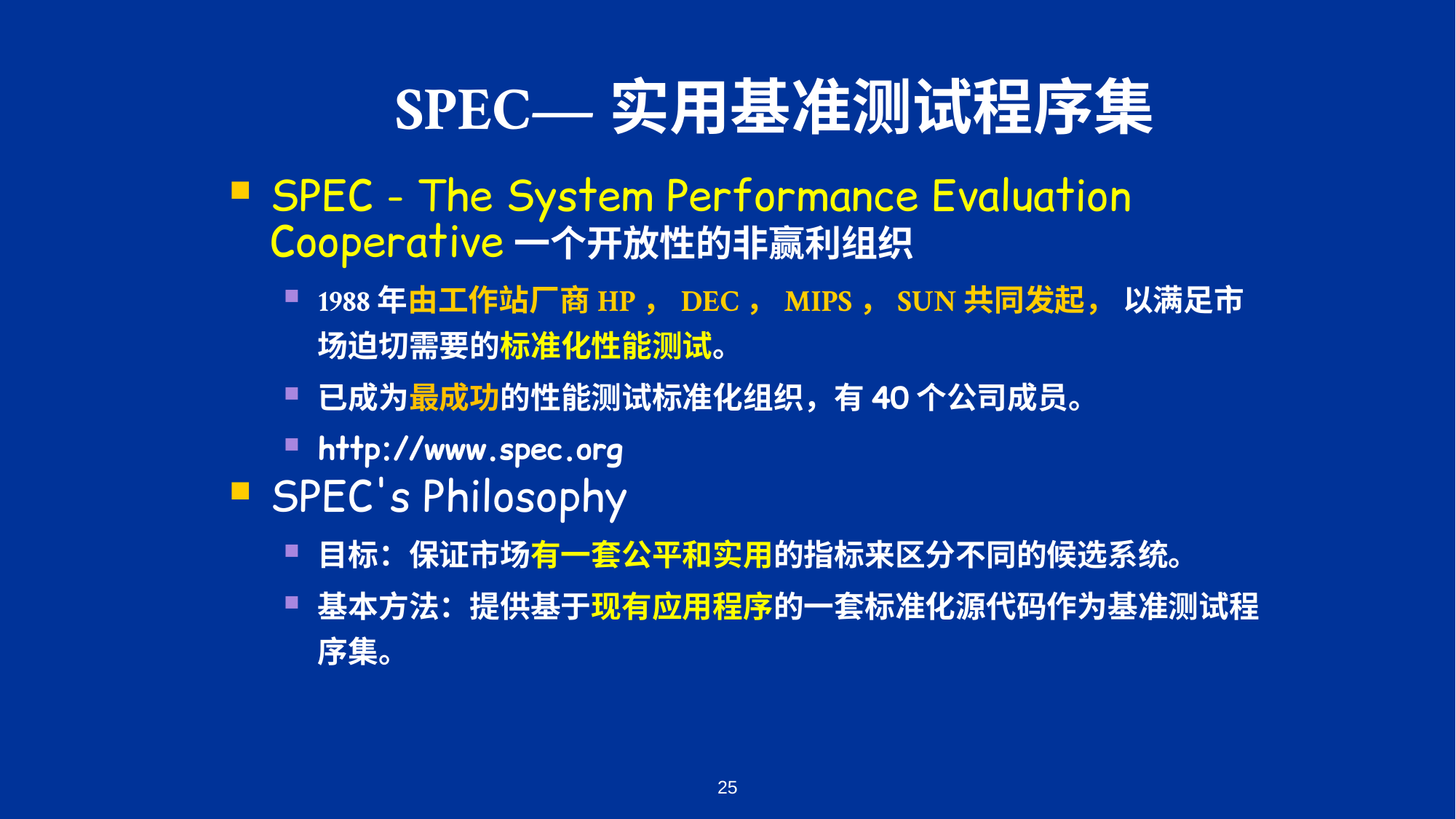

# SPEC—实用基准测试程序集
SPEC - The System Performance Evaluation Cooperative一个开放性的非赢利组织
1988年由工作站厂商HP，DEC，MIPS，SUN共同发起， 以满足市场迫切需要的标准化性能测试。
已成为最成功的性能测试标准化组织，有40个公司成员。
http://www.spec.org
SPEC's Philosophy
目标：保证市场有一套公平和实用的指标来区分不同的候选系统。
基本方法：提供基于现有应用程序的一套标准化源代码作为基准测试程序集。
25